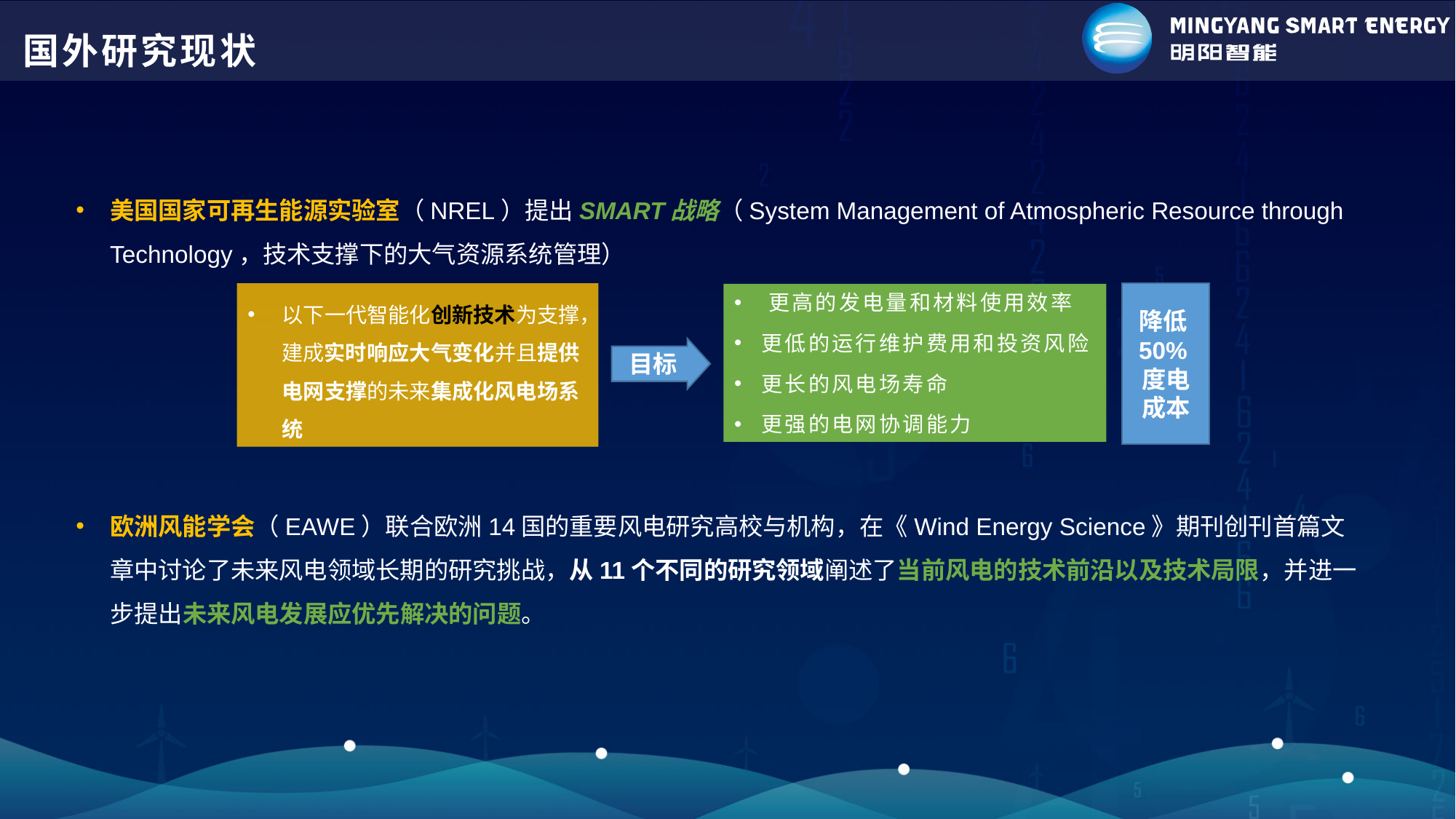

# 国外研究现状

美国国家可再生能源实验室（NREL）提出SMART战略（System Management of Atmospheric Resource through Technology，技术支撑下的大气资源系统管理）
以下一代智能化创新技术为支撑，建成实时响应大气变化并且提供电网支撑的未来集成化风电场系统
更高的发电量和材料使用效率
更低的运行维护费用和投资风险
更长的风电场寿命
更强的电网协调能力
目标
降低50%度电成本
欧洲风能学会（EAWE）联合欧洲14国的重要风电研究高校与机构，在《Wind Energy Science》期刊创刊首篇文章中讨论了未来风电领域长期的研究挑战，从11个不同的研究领域阐述了当前风电的技术前沿以及技术局限，并进一步提出未来风电发展应优先解决的问题。